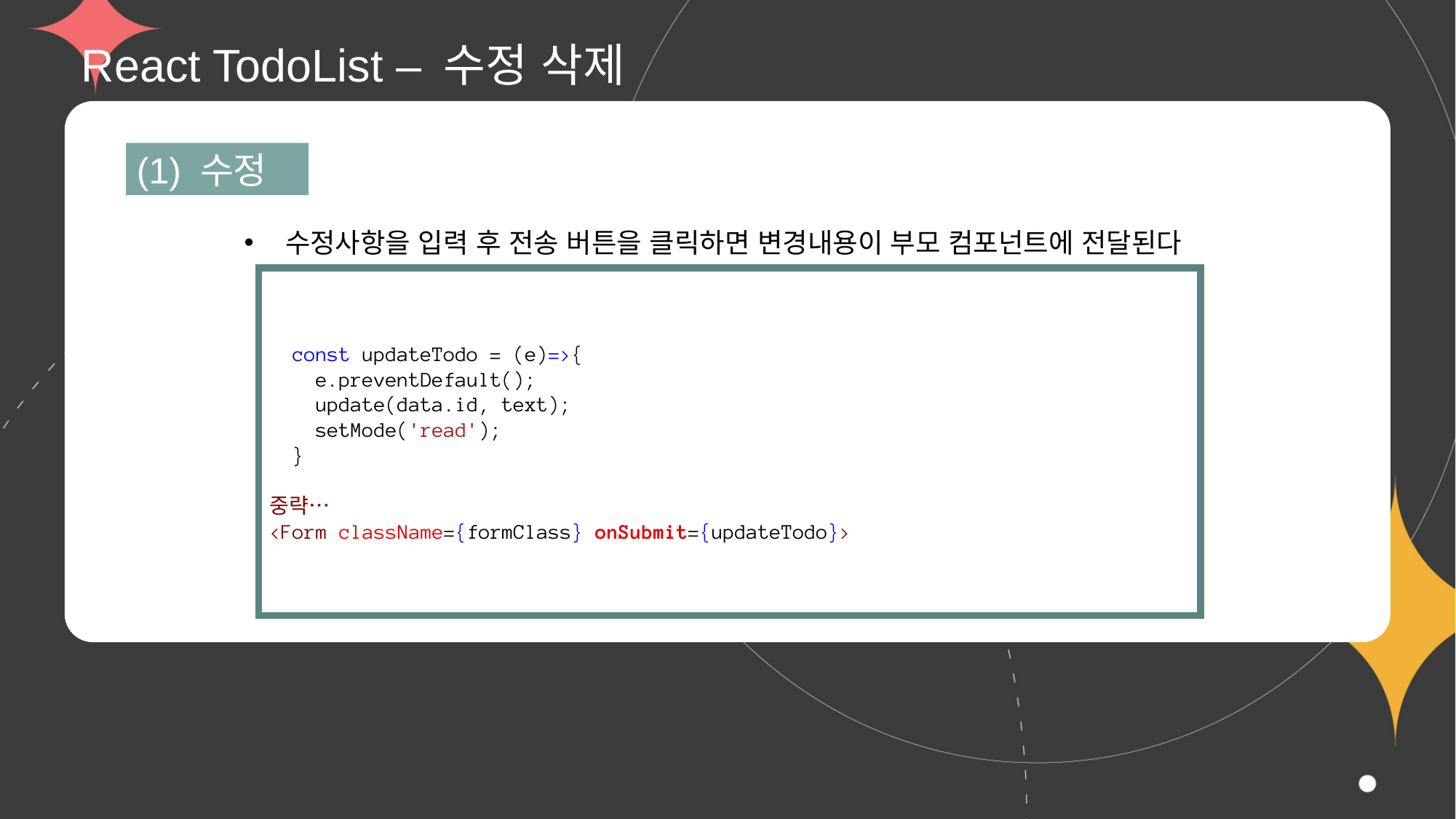

# React TodoList – 수정 삭제
(1) 수정
수정사항을 입력 후 전송 버튼을 클릭하면 변경내용이 부모 컴포넌트에 전달된다
  const updateTodo = (e)=>{
    e.preventDefault();
    update(data.id, text);
    setMode('read');
  }

중략…
<Form className={formClass} onSubmit={updateTodo}>